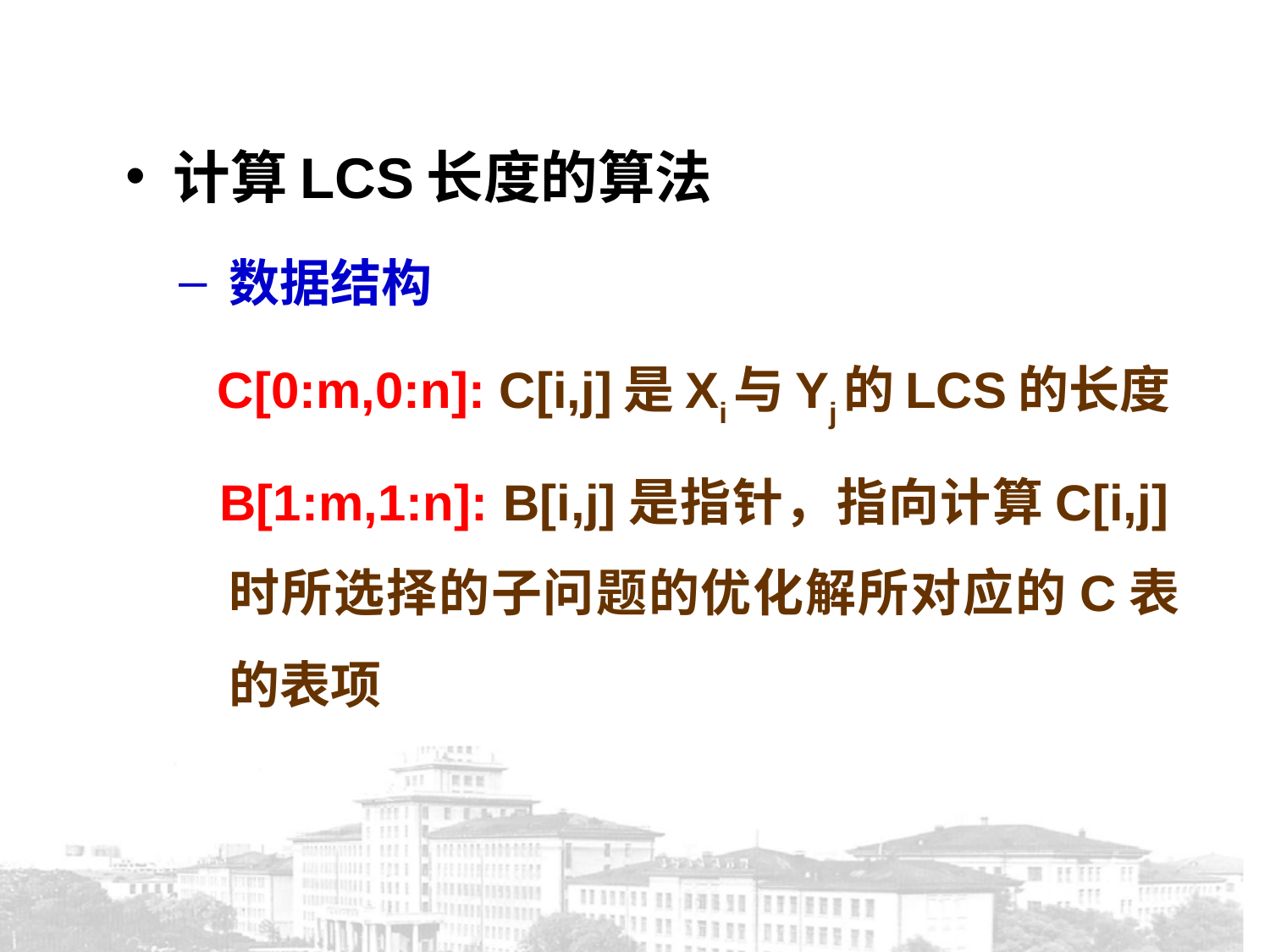

计算LCS长度的算法
数据结构
  C[0:m,0:n]: C[i,j]是Xi与Yj的LCS的长度
  B[1:m,1:n]: B[i,j]是指针，指向计算C[i,j]时所选择的子问题的优化解所对应的C表的表项